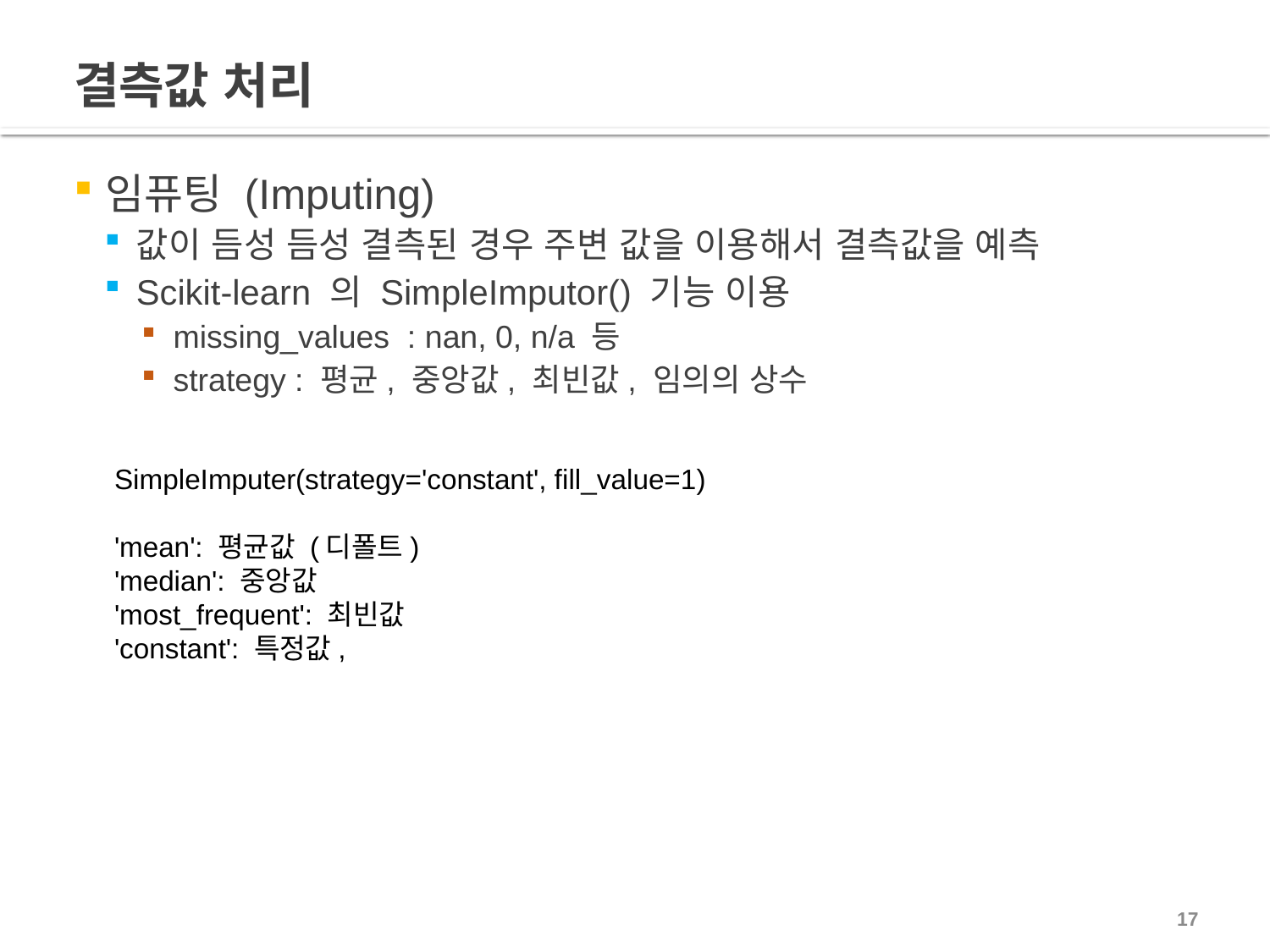

# 결측값 처리
임퓨팅 (Imputing)
값이 듬성 듬성 결측된 경우 주변 값을 이용해서 결측값을 예측
Scikit-learn 의 SimpleImputor() 기능 이용
missing_values  : nan, 0, n/a 등
strategy : 평균, 중앙값, 최빈값, 임의의 상수
SimpleImputer(strategy='constant', fill_value=1)

'mean': 평균값 (디폴트)
'median': 중앙값
'most_frequent': 최빈값
'constant': 특정값,
17